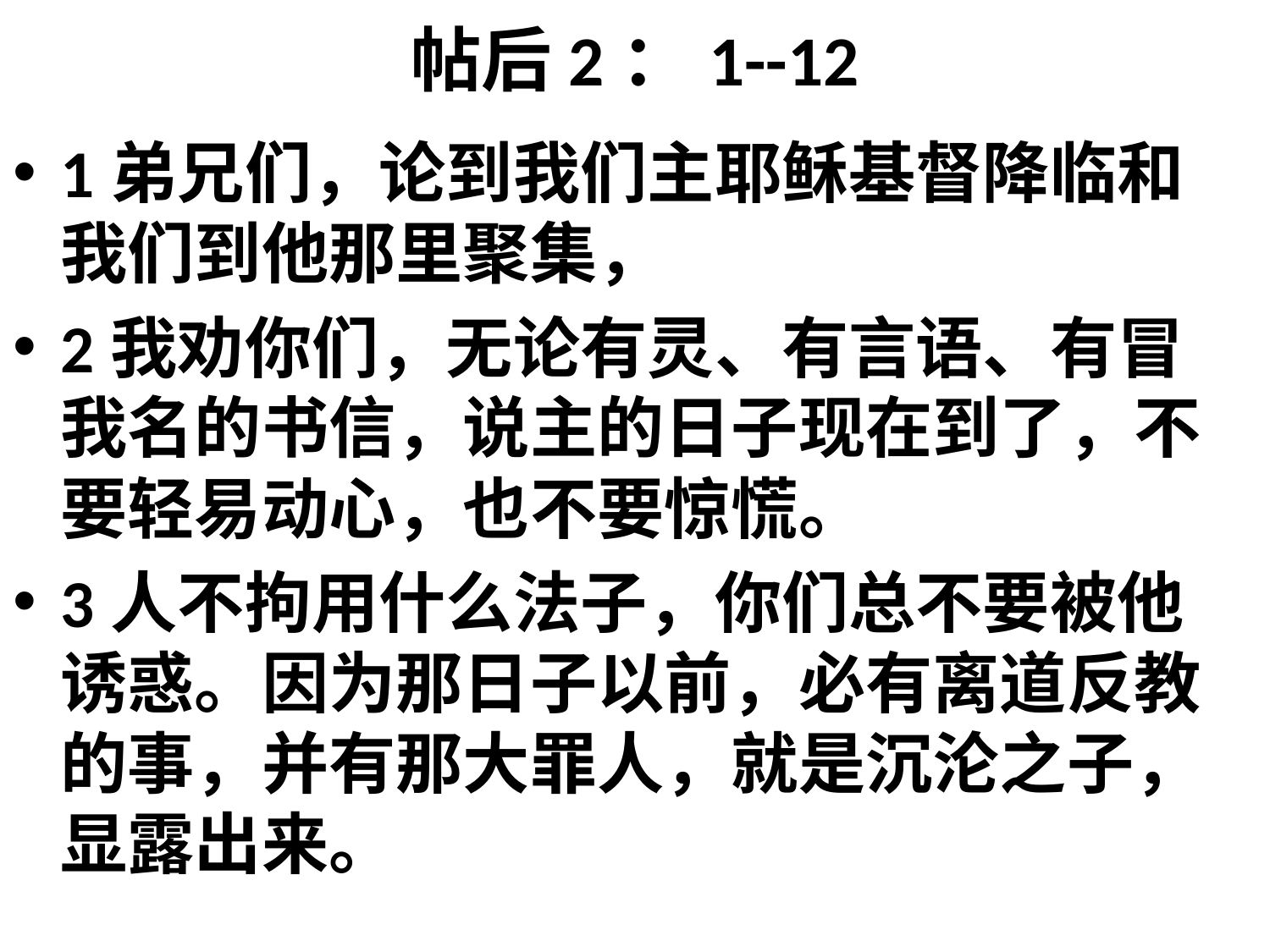

# 帖后2：1--12
1弟兄们，论到我们主耶稣基督降临和我们到他那里聚集，
2我劝你们，无论有灵、有言语、有冒我名的书信，说主的日子现在到了，不要轻易动心，也不要惊慌。
3人不拘用什么法子，你们总不要被他诱惑。因为那日子以前，必有离道反教的事，并有那大罪人，就是沉沦之子，显露出来。